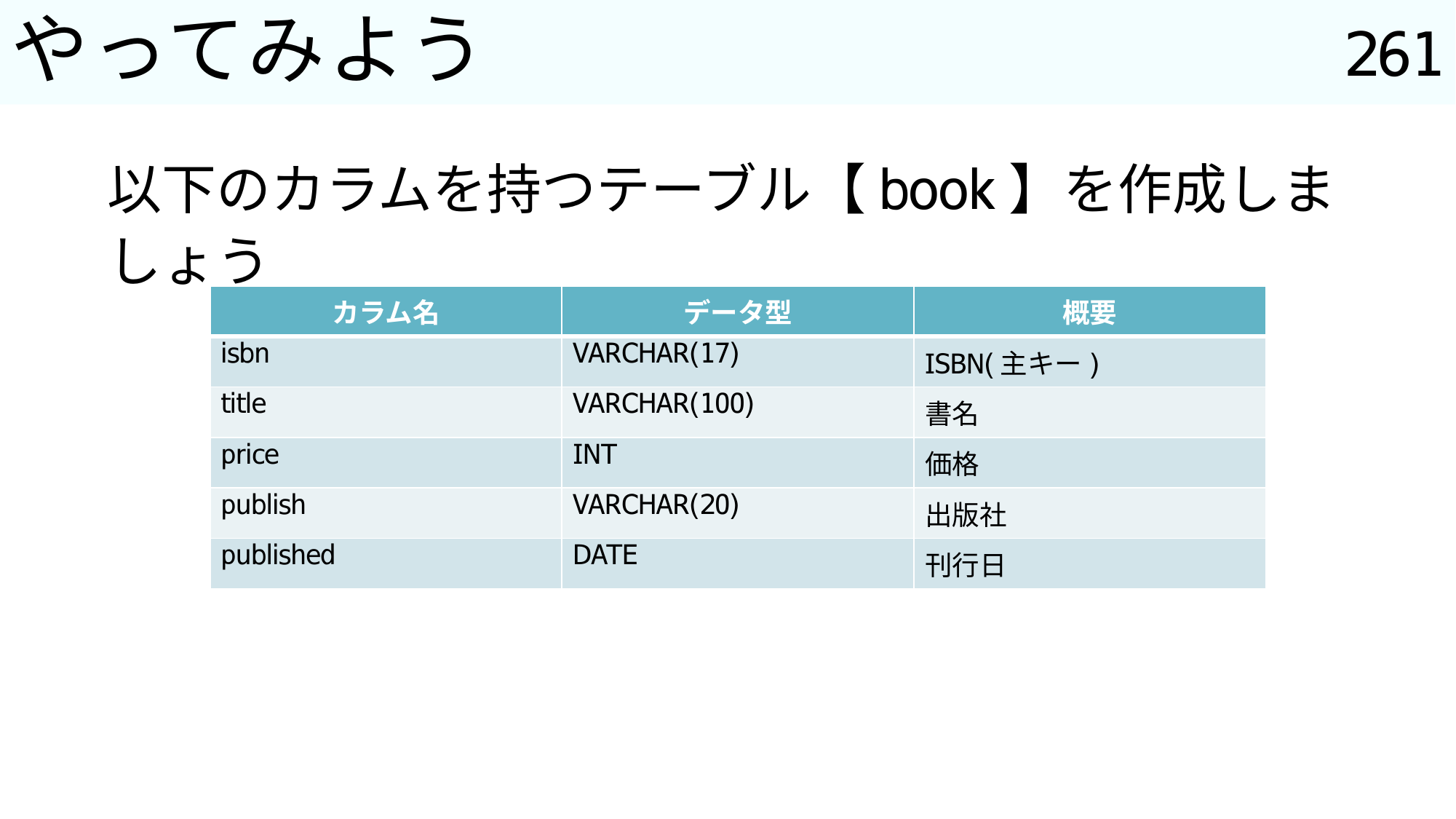

261
# やってみよう
以下のカラムを持つテーブル【book】を作成しましょう
| カラム名 | データ型 | 概要 |
| --- | --- | --- |
| isbn | VARCHAR(17) | ISBN(主キー) |
| title | VARCHAR(100) | 書名 |
| price | INT | 価格 |
| publish | VARCHAR(20) | 出版社 |
| published | DATE | 刊行日 |